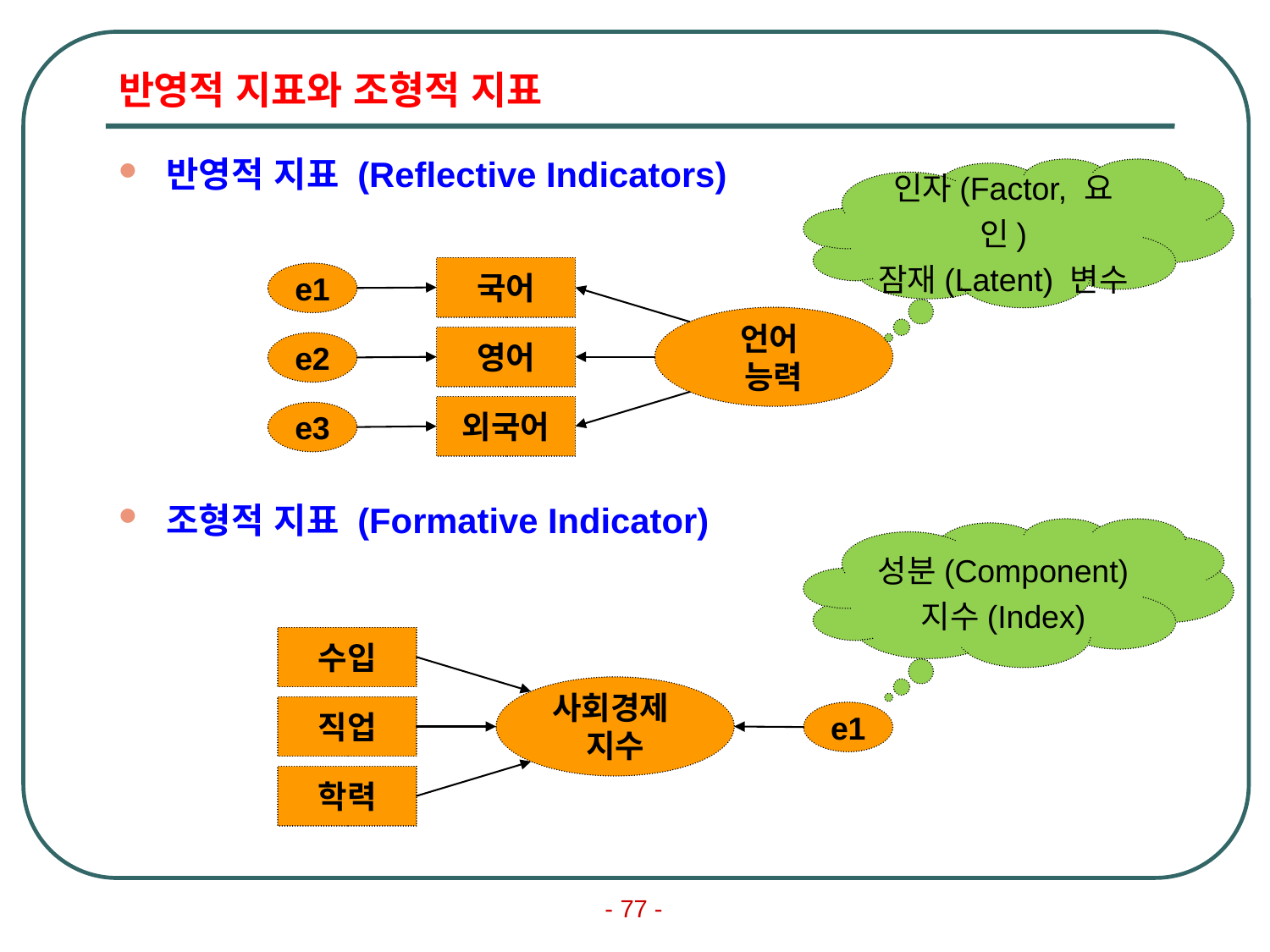

# 반영적 지표와 조형적 지표
반영적 지표 (Reflective Indicators)

조형적 지표 (Formative Indicator)

인자(Factor, 요인)
잠재(Latent) 변수
국어
e1
언어
능력
영어
e2
외국어
e3
성분(Component)
지수(Index)
수입
사회경제
지수
직업
e1
학력
- 77 -